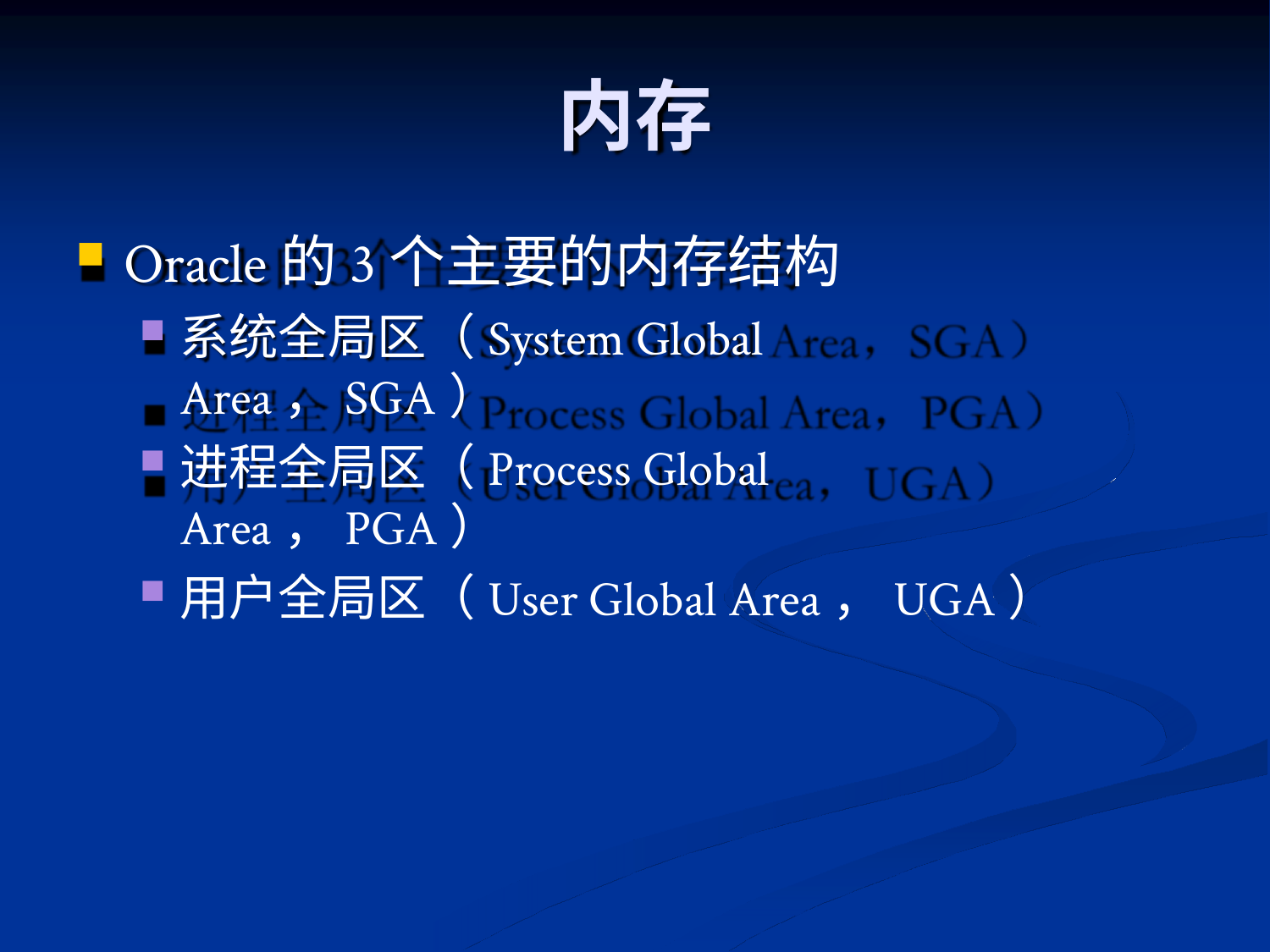

# 内存

Oracle的3个主要的内存结构
系统全局区（System Global Area，SGA）
进程全局区（Process Global Area，PGA）
用户全局区（User Global Area，UGA）